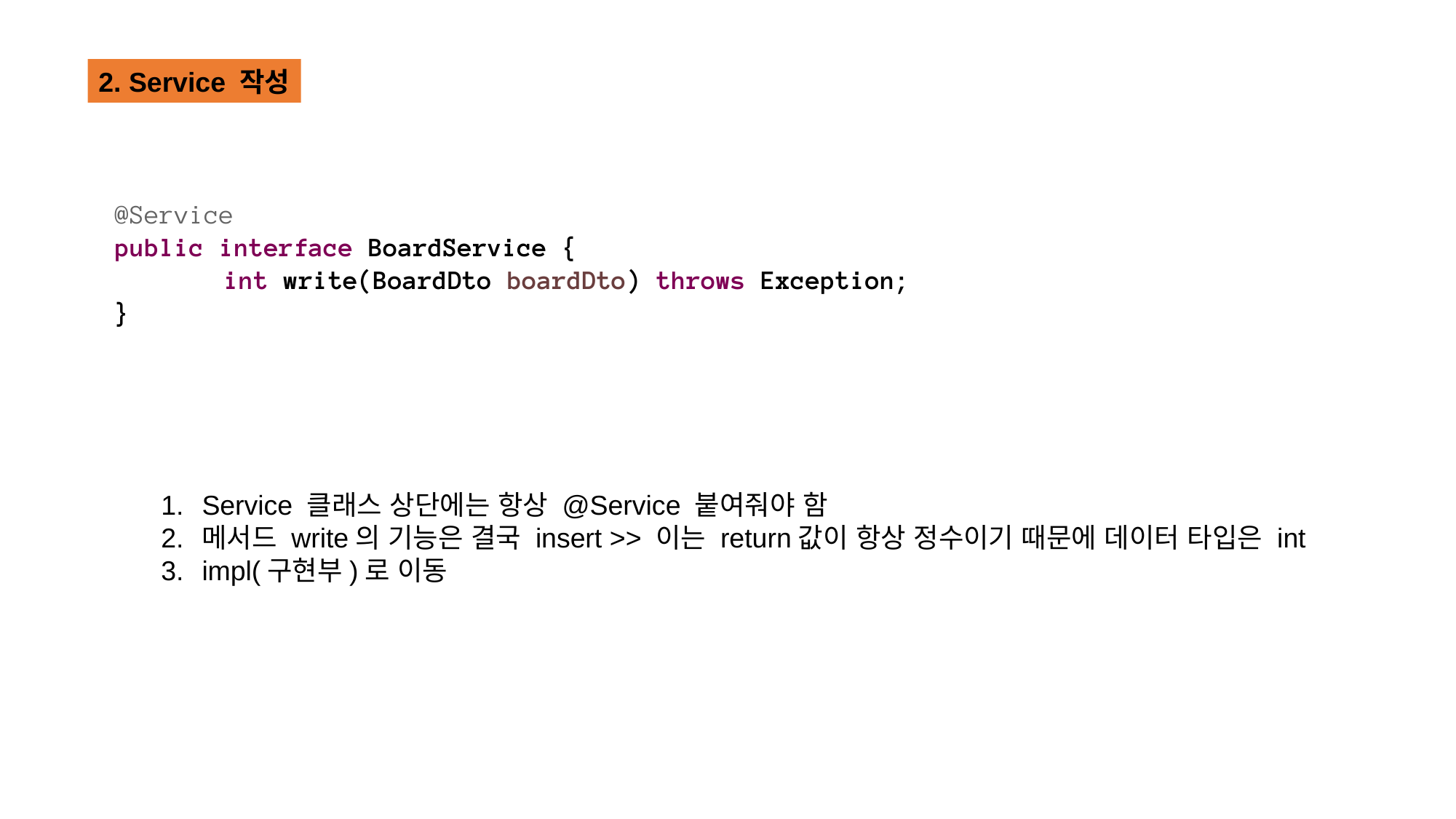

2. Service 작성
@Service
public interface BoardService {
	int write(BoardDto boardDto) throws Exception;
}
Service 클래스 상단에는 항상 @Service 붙여줘야 함
메서드 write의 기능은 결국 insert >> 이는 return값이 항상 정수이기 때문에 데이터 타입은 int
impl(구현부)로 이동